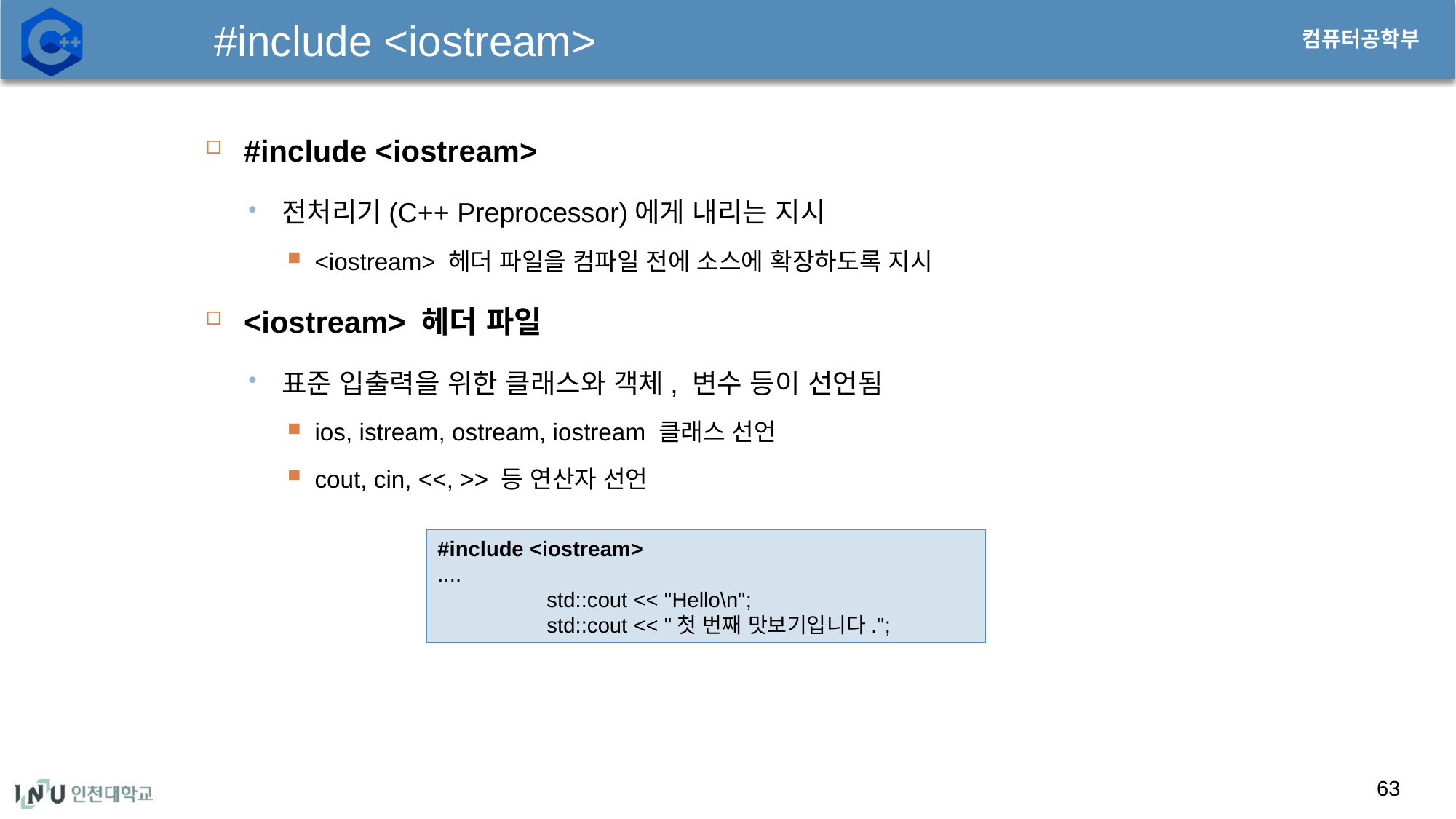

# #include <iostream>
63
#include <iostream>
전처리기(C++ Preprocessor)에게 내리는 지시
<iostream> 헤더 파일을 컴파일 전에 소스에 확장하도록 지시
<iostream> 헤더 파일
표준 입출력을 위한 클래스와 객체, 변수 등이 선언됨
ios, istream, ostream, iostream 클래스 선언
cout, cin, <<, >> 등 연산자 선언

#include <iostream>
....
	std::cout << "Hello\n";
	std::cout << "첫 번째 맛보기입니다.";